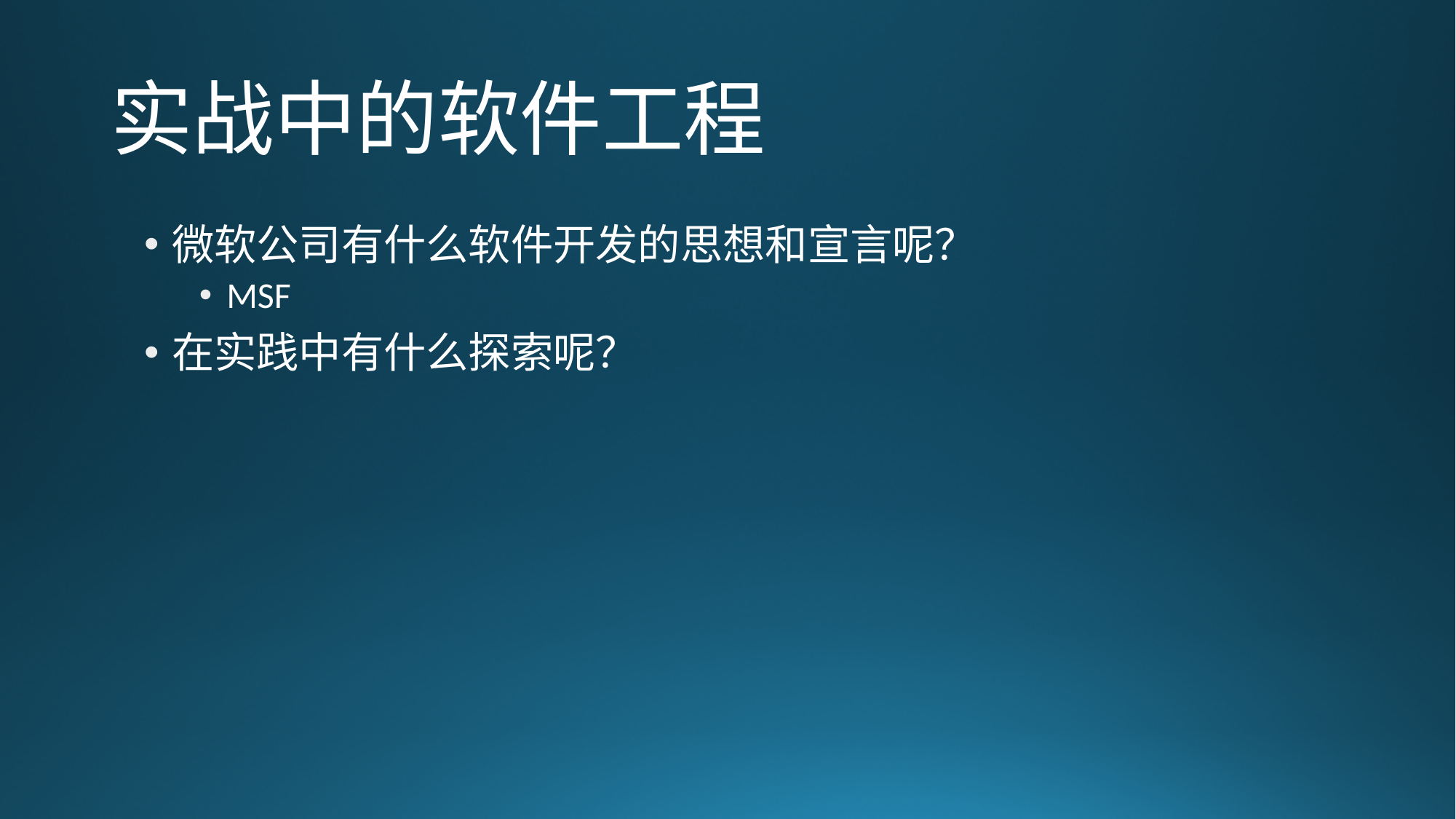

# 实战中的软件工程
微软公司有什么软件开发的思想和宣言呢？
MSF
在实践中有什么探索呢？